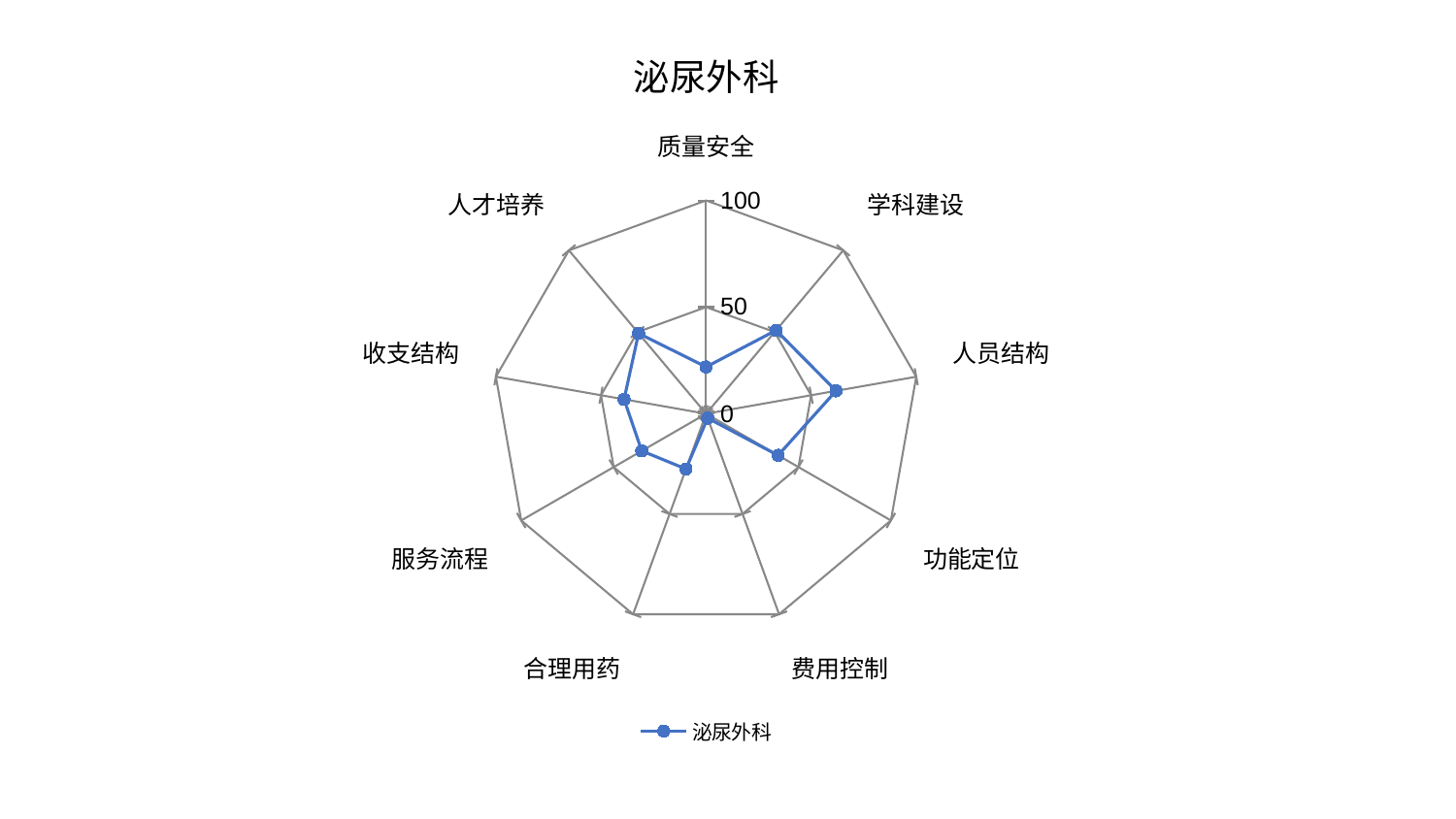

### Chart: 泌尿外科

| Category | 泌尿外科 |
|---|---|
| 质量安全 | 21.971376698045294 |
| 学科建设 | 51.06603342774147 |
| 人员结构 | 61.843518511219635 |
| 功能定位 | 38.974094453764785 |
| 费用控制 | 2.17085016333127 |
| 合理用药 | 27.539787942856318 |
| 服务流程 | 34.816329260945075 |
| 收支结构 | 39.028159552746814 |
| 人才培养 | 49.22370085282304 |
103